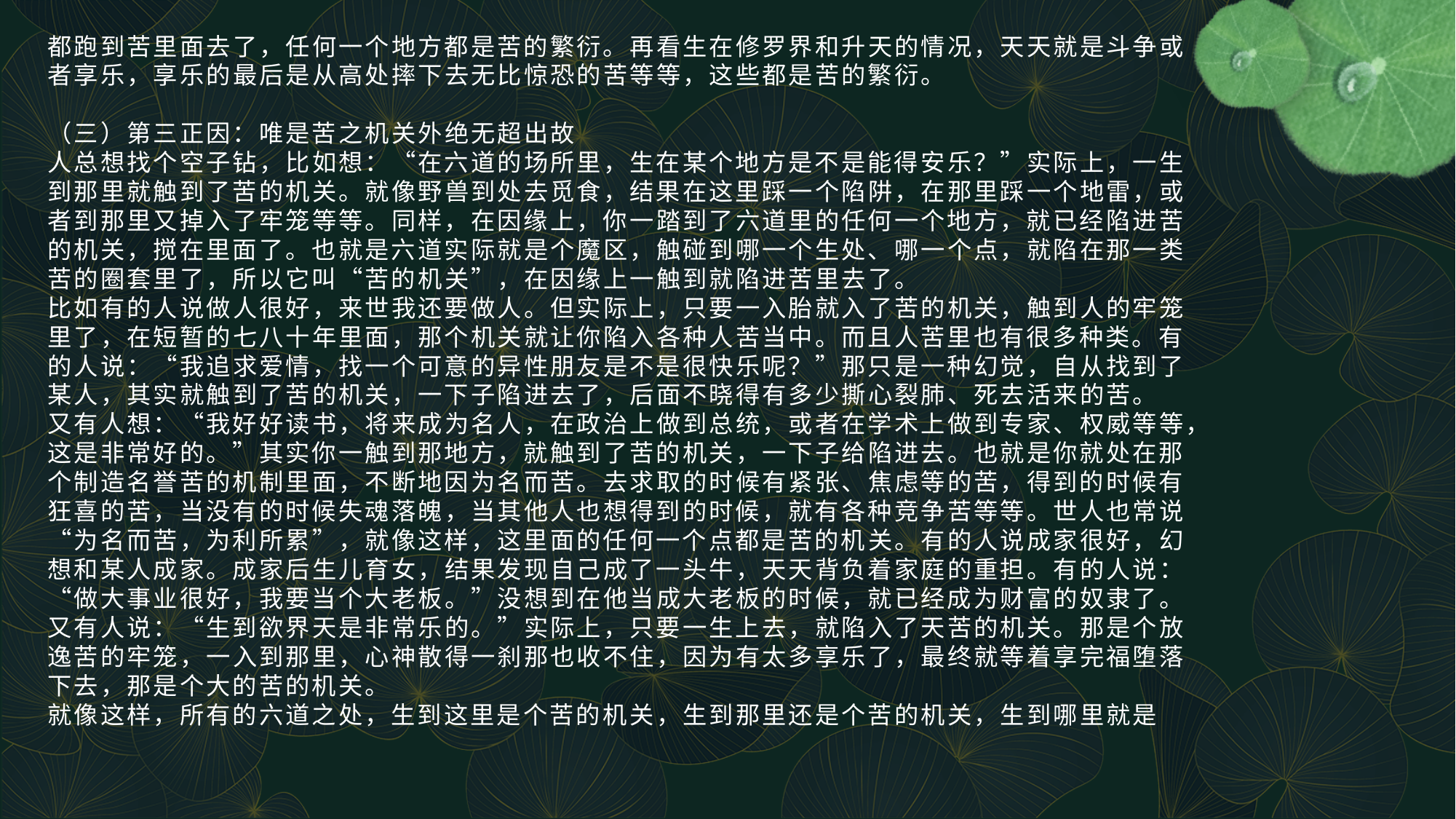

# 都跑到苦里面去了，任何一个地方都是苦的繁衍。再看生在修罗界和升天的情况，天天就是斗争或者享乐，享乐的最后是从高处摔下去无比惊恐的苦等等，这些都是苦的繁衍。 （三）第三正因：唯是苦之机关外绝无超出故 人总想找个空子钻，比如想：“在六道的场所里，生在某个地方是不是能得安乐？”实际上，一生到那里就触到了苦的机关。就像野兽到处去觅食，结果在这里踩一个陷阱，在那里踩一个地雷，或者到那里又掉入了牢笼等等。同样，在因缘上，你一踏到了六道里的任何一个地方，就已经陷进苦的机关，搅在里面了。也就是六道实际就是个魔区，触碰到哪一个生处、哪一个点，就陷在那一类苦的圈套里了，所以它叫“苦的机关”，在因缘上一触到就陷进苦里去了。 比如有的人说做人很好，来世我还要做人。但实际上，只要一入胎就入了苦的机关，触到人的牢笼里了，在短暂的七八十年里面，那个机关就让你陷入各种人苦当中。而且人苦里也有很多种类。有的人说：“我追求爱情，找一个可意的异性朋友是不是很快乐呢？”那只是一种幻觉，自从找到了某人，其实就触到了苦的机关，一下子陷进去了，后面不晓得有多少撕心裂肺、死去活来的苦。 又有人想：“我好好读书，将来成为名人，在政治上做到总统，或者在学术上做到专家、权威等等，这是非常好的。”其实你一触到那地方，就触到了苦的机关，一下子给陷进去。也就是你就处在那个制造名誉苦的机制里面，不断地因为名而苦。去求取的时候有紧张、焦虑等的苦，得到的时候有狂喜的苦，当没有的时候失魂落魄，当其他人也想得到的时候，就有各种竞争苦等等。世人也常说“为名而苦，为利所累”，就像这样，这里面的任何一个点都是苦的机关。有的人说成家很好，幻想和某人成家。成家后生儿育女，结果发现自己成了一头牛，天天背负着家庭的重担。有的人说：“做大事业很好，我要当个大老板。”没想到在他当成大老板的时候，就已经成为财富的奴隶了。 又有人说：“生到欲界天是非常乐的。”实际上，只要一生上去，就陷入了天苦的机关。那是个放逸苦的牢笼，一入到那里，心神散得一刹那也收不住，因为有太多享乐了，最终就等着享完福堕落下去，那是个大的苦的机关。 就像这样，所有的六道之处，生到这里是个苦的机关，生到那里还是个苦的机关，生到哪里就是